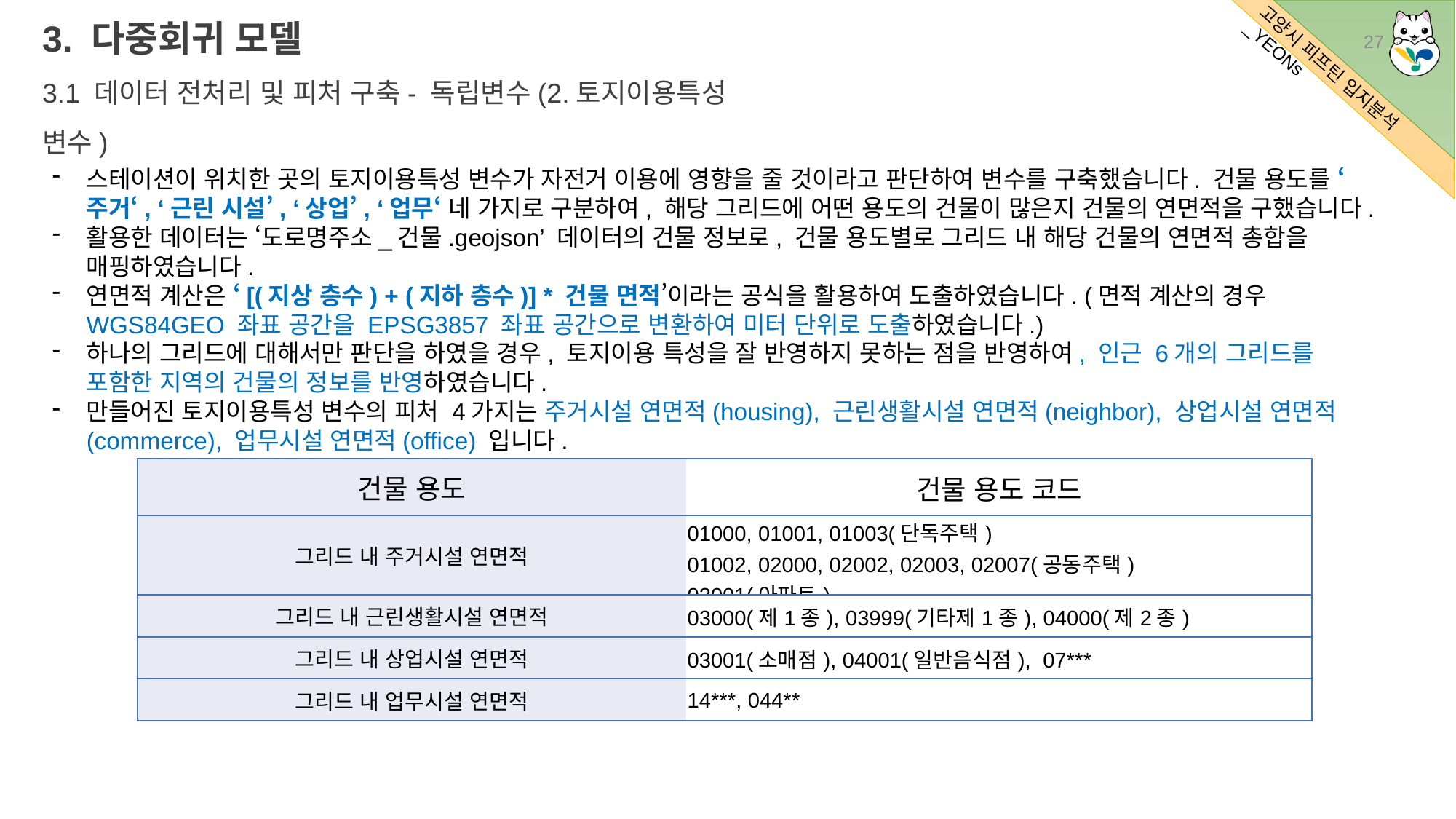

3. 다중회귀 모델
3.1 데이터 전처리 및 피처 구축- 독립변수(2.토지이용특성 변수)
27
스테이션이 위치한 곳의 토지이용특성 변수가 자전거 이용에 영향을 줄 것이라고 판단하여 변수를 구축했습니다. 건물 용도를 ‘주거‘, ‘근린 시설’, ‘상업’, ‘업무‘ 네 가지로 구분하여, 해당 그리드에 어떤 용도의 건물이 많은지 건물의 연면적을 구했습니다.
활용한 데이터는 ‘도로명주소_건물.geojson’ 데이터의 건물 정보로, 건물 용도별로 그리드 내 해당 건물의 연면적 총합을 매핑하였습니다.
연면적 계산은 ‘[(지상 층수) + (지하 층수)] * 건물 면적’이라는 공식을 활용하여 도출하였습니다. (면적 계산의 경우 WGS84GEO 좌표 공간을 EPSG3857 좌표 공간으로 변환하여 미터 단위로 도출하였습니다.)
하나의 그리드에 대해서만 판단을 하였을 경우, 토지이용 특성을 잘 반영하지 못하는 점을 반영하여, 인근 6개의 그리드를 포함한 지역의 건물의 정보를 반영하였습니다.
만들어진 토지이용특성 변수의 피처 4가지는 주거시설 연면적(housing), 근린생활시설 연면적(neighbor), 상업시설 연면적(commerce), 업무시설 연면적(office) 입니다.
| 건물 용도 | 건물 용도 코드 |
| --- | --- |
| 그리드 내 주거시설 연면적 | 01000, 01001, 01003(단독주택) 01002, 02000, 02002, 02003, 02007(공동주택) 02001(아파트) |
| 그리드 내 근린생활시설 연면적 | 03000(제1종), 03999(기타제1종), 04000(제2종) |
| 그리드 내 상업시설 연면적 | 03001(소매점), 04001(일반음식점), 07\*\*\* |
| 그리드 내 업무시설 연면적 | 14\*\*\*, 044\*\* |